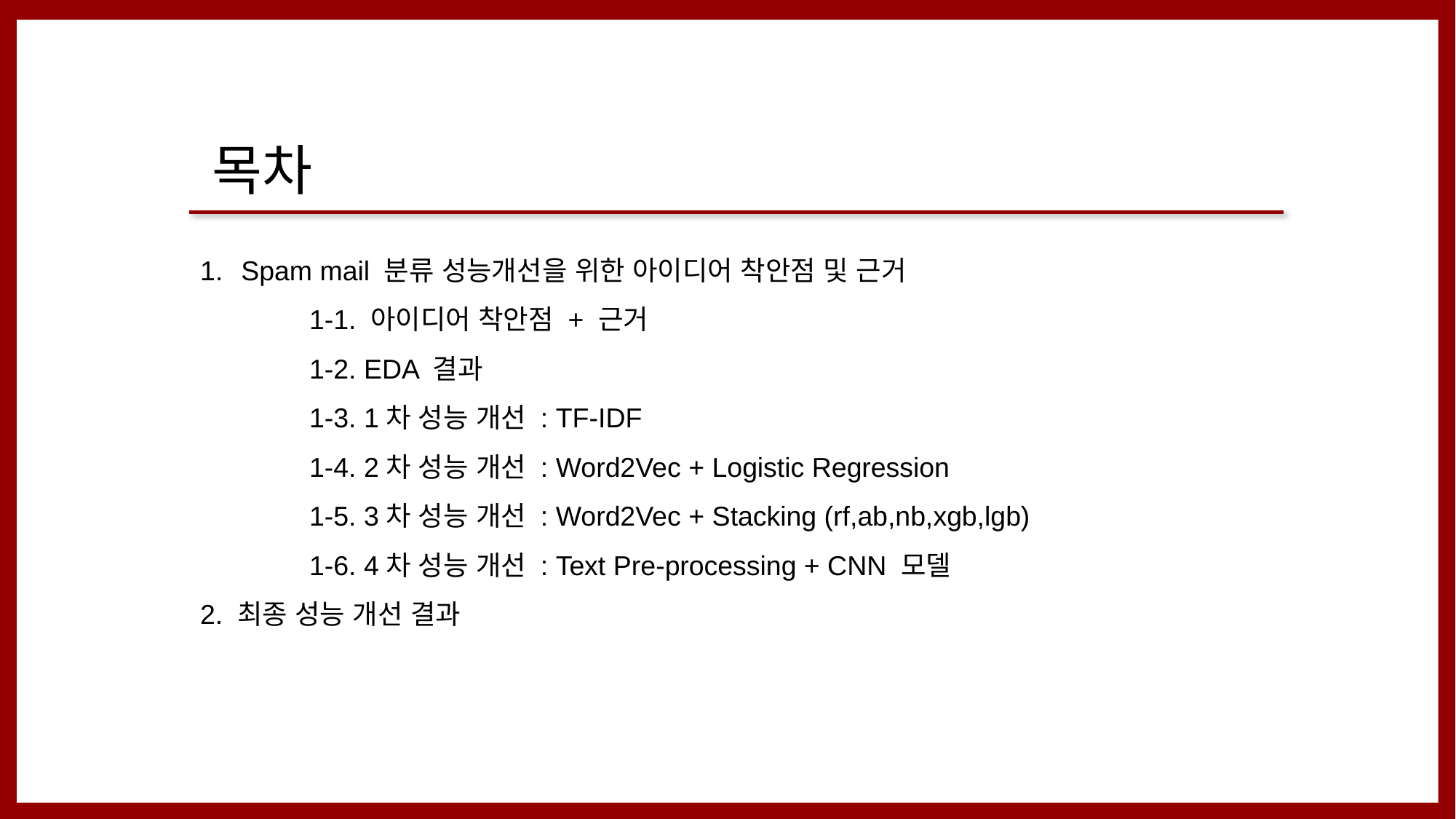

Spam mail 분류 성능개선을 위한 아이디어 착안점 및 근거
	1-1. 아이디어 착안점 + 근거
	1-2. EDA 결과
	1-3. 1차 성능 개선 : TF-IDF
	1-4. 2차 성능 개선 : Word2Vec + Logistic Regression
	1-5. 3차 성능 개선 : Word2Vec + Stacking (rf,ab,nb,xgb,lgb)
	1-6. 4차 성능 개선 : Text Pre-processing + CNN 모델
2. 최종 성능 개선 결과